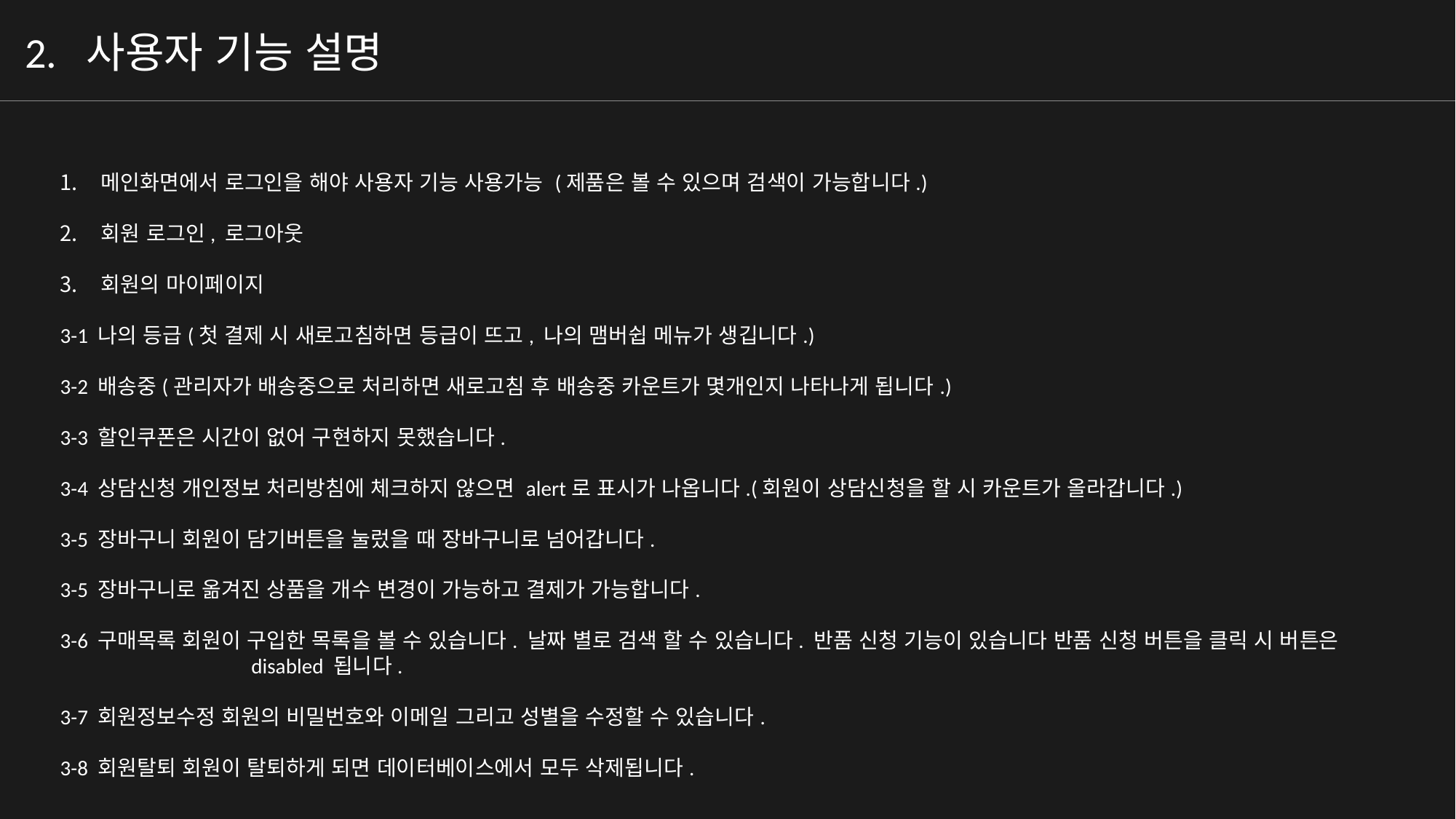

2.  사용자 기능 설명
메인화면에서 로그인을 해야 사용자 기능 사용가능 (제품은 볼 수 있으며 검색이 가능합니다.)

회원 로그인, 로그아웃

회원의 마이페이지

3-1 나의 등급(첫 결제 시 새로고침하면 등급이 뜨고, 나의 맴버쉽 메뉴가 생깁니다.)

3-2 배송중(관리자가 배송중으로 처리하면 새로고침 후 배송중 카운트가 몇개인지 나타나게 됩니다.)

3-3 할인쿠폰은 시간이 없어 구현하지 못했습니다.

3-4 상담신청 개인정보 처리방침에 체크하지 않으면 alert로 표시가 나옵니다.(회원이 상담신청을 할 시 카운트가 올라갑니다.)

3-5 장바구니 회원이 담기버튼을 눌렀을 때 장바구니로 넘어갑니다.

3-5 장바구니로 옮겨진 상품을 개수 변경이 가능하고 결제가 가능합니다.

3-6 구매목록 회원이 구입한 목록을 볼 수 있습니다. 날짜 별로 검색 할 수 있습니다. 반품 신청 기능이 있습니다 반품 신청 버튼을 클릭 시 버튼은                                      disabled 됩니다.

3-7 회원정보수정 회원의 비밀번호와 이메일 그리고 성별을 수정할 수 있습니다.

3-8 회원탈퇴 회원이 탈퇴하게 되면 데이터베이스에서 모두 삭제됩니다.